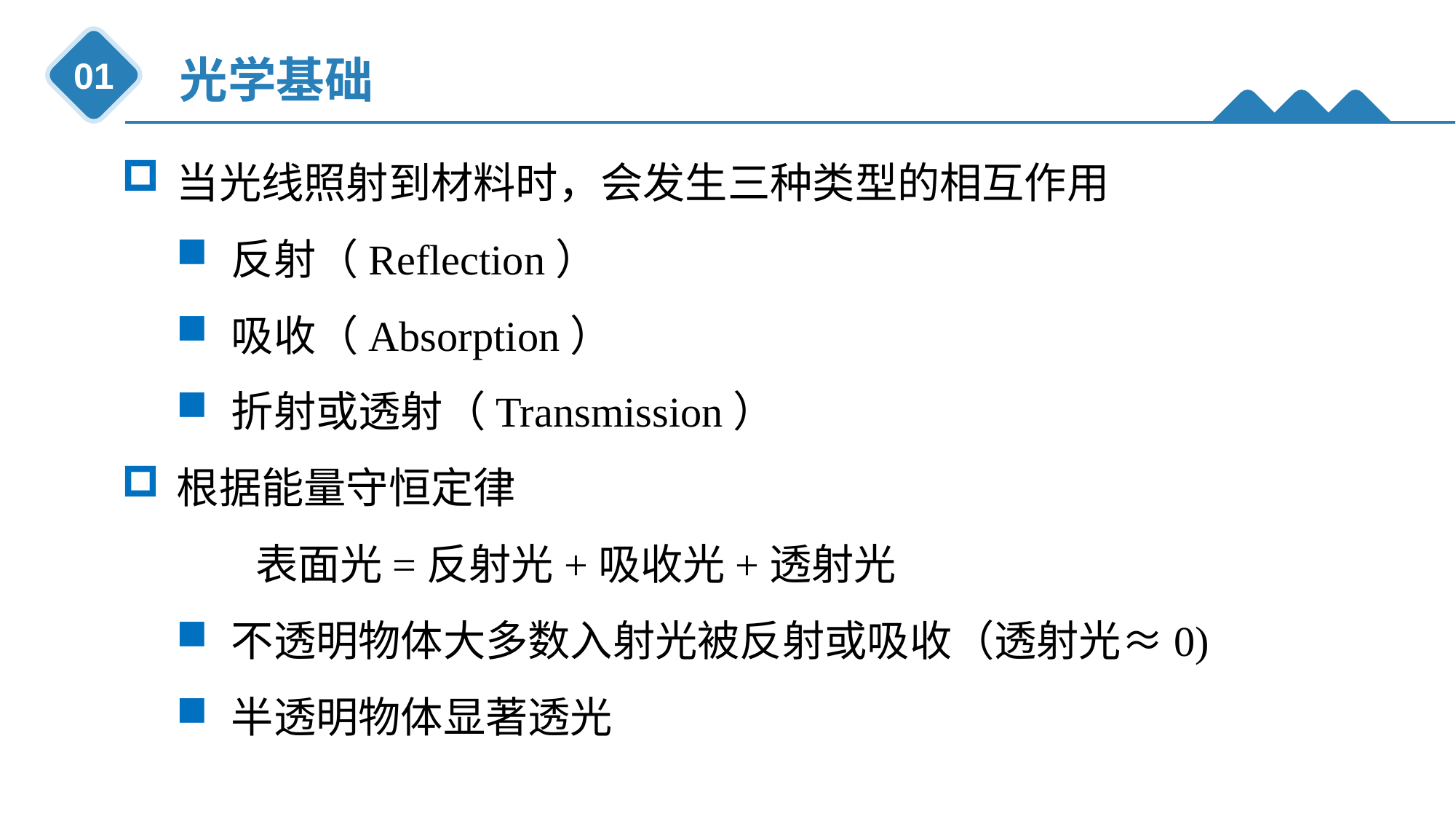

光学基础
01

当光线照射到材料时，会发生三种类型的相互作用
反射（Reflection）
吸收（Absorption）
折射或透射（Transmission）
根据能量守恒定律
             表面光=反射光+吸收光+透射光
不透明物体大多数入射光被反射或吸收（透射光≈0)
半透明物体显著透光